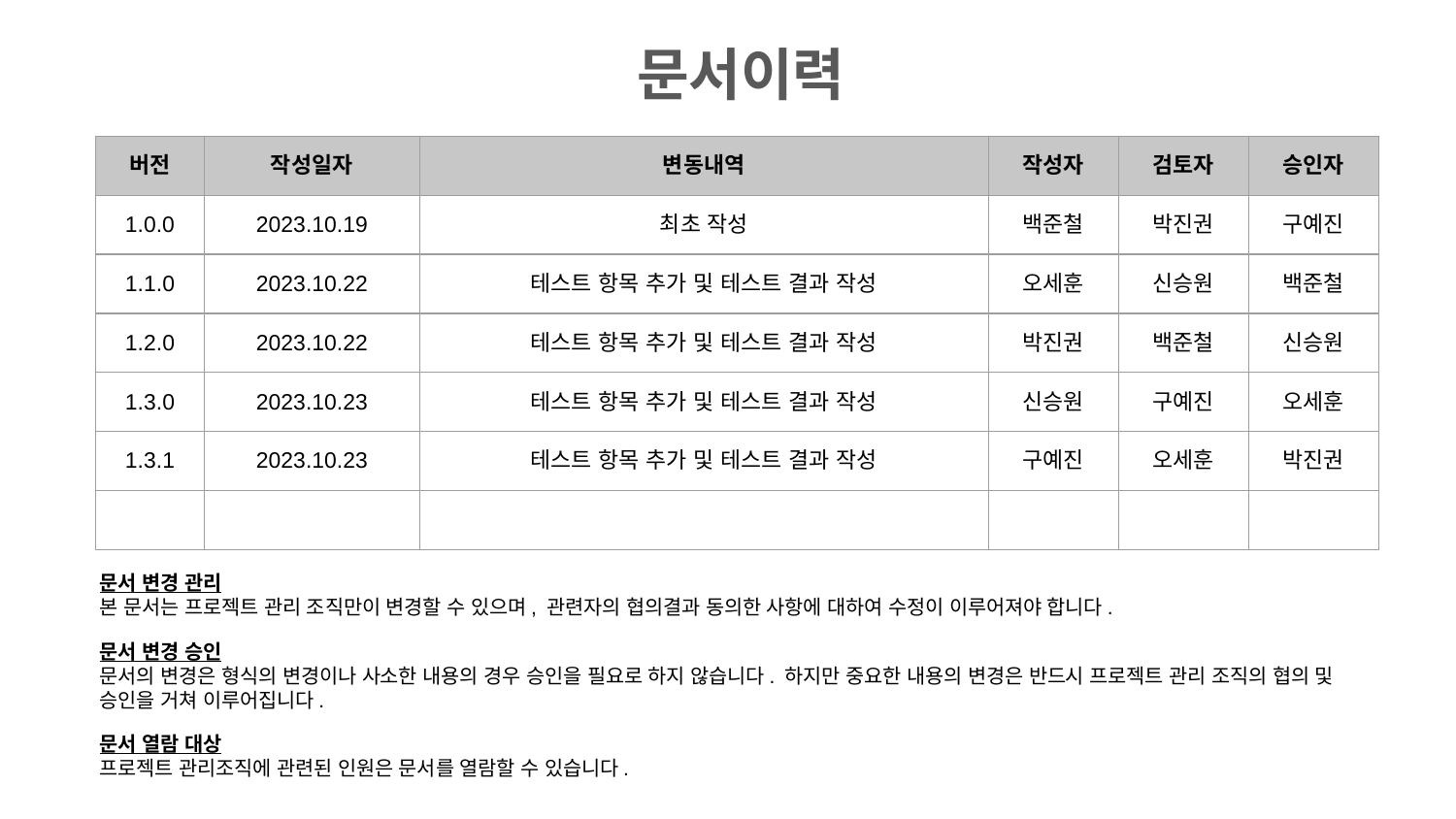

문서이력
| 버전 | 작성일자 | 변동내역 | 작성자 | 검토자 | 승인자 |
| --- | --- | --- | --- | --- | --- |
| 1.0.0 | 2023.10.19 | 최초 작성 | 백준철 | 박진권 | 구예진 |
| 1.1.0 | 2023.10.22 | 테스트 항목 추가 및 테스트 결과 작성 | 오세훈 | 신승원 | 백준철 |
| 1.2.0 | 2023.10.22 | 테스트 항목 추가 및 테스트 결과 작성 | 박진권 | 백준철 | 신승원 |
| 1.3.0 | 2023.10.23 | 테스트 항목 추가 및 테스트 결과 작성 | 신승원 | 구예진 | 오세훈 |
| 1.3.1 | 2023.10.23 | 테스트 항목 추가 및 테스트 결과 작성 | 구예진 | 오세훈 | 박진권 |
|  |  |  |  |  |  |
문서 변경 관리
본 문서는 프로젝트 관리 조직만이 변경할 수 있으며, 관련자의 협의결과 동의한 사항에 대하여 수정이 이루어져야 합니다.
문서 변경 승인
문서의 변경은 형식의 변경이나 사소한 내용의 경우 승인을 필요로 하지 않습니다. 하지만 중요한 내용의 변경은 반드시 프로젝트 관리 조직의 협의 및 승인을 거쳐 이루어집니다.
문서 열람 대상
프로젝트 관리조직에 관련된 인원은 문서를 열람할 수 있습니다.